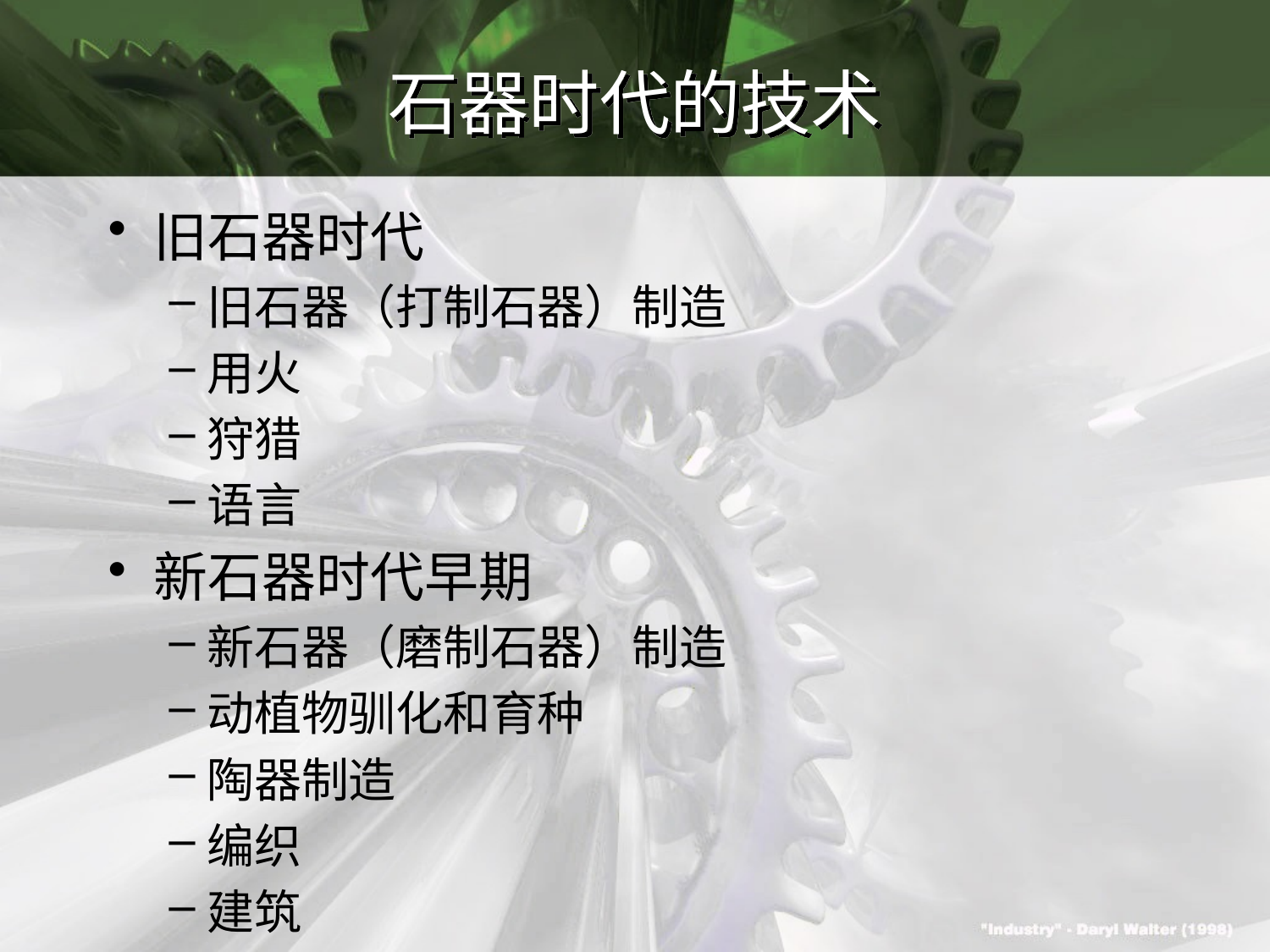

# 石器时代的技术
旧石器时代
旧石器（打制石器）制造
用火
狩猎
语言
新石器时代早期
新石器（磨制石器）制造
动植物驯化和育种
陶器制造
编织
建筑